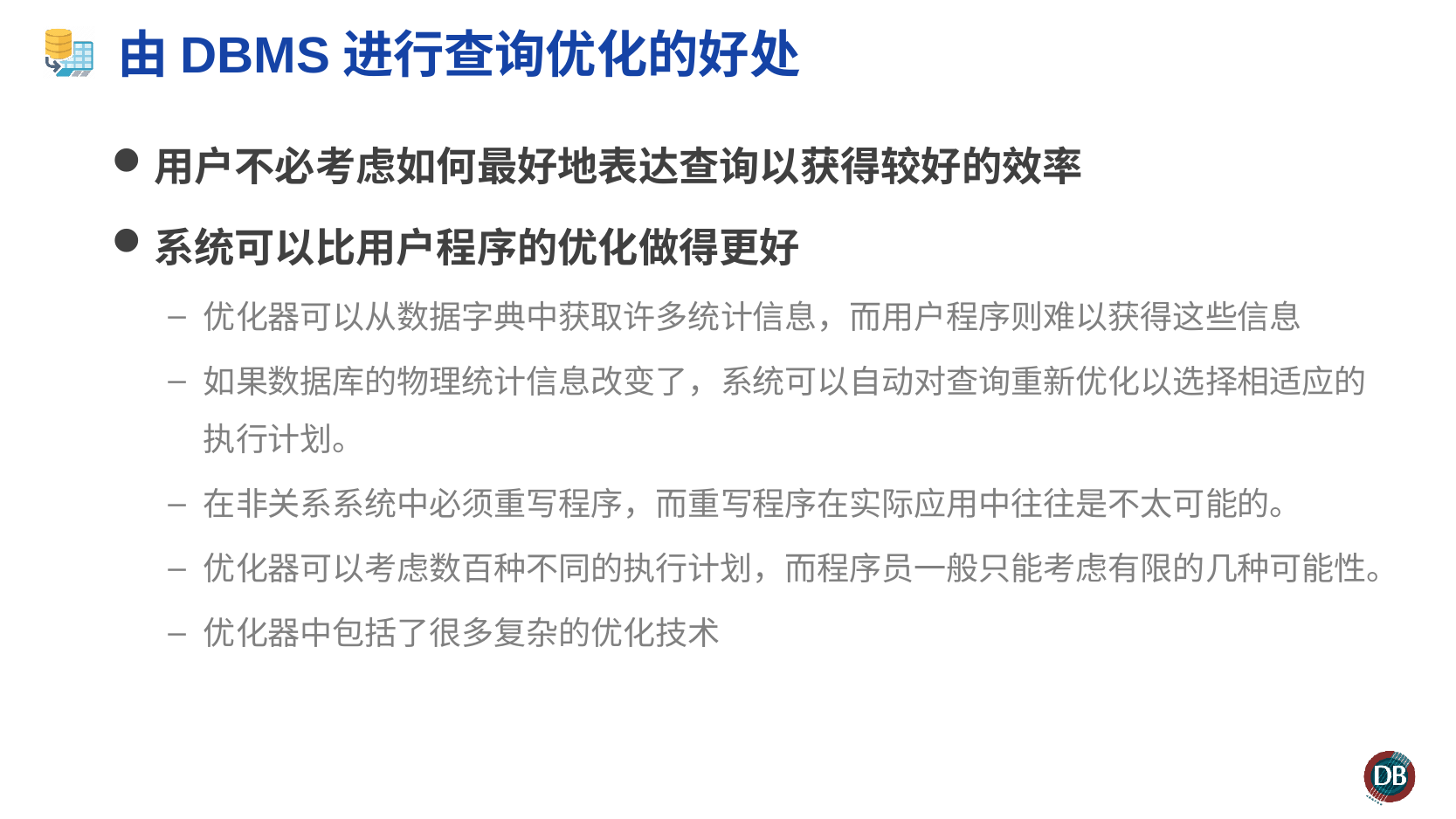

# 由DBMS进行查询优化的好处
用户不必考虑如何最好地表达查询以获得较好的效率
系统可以比用户程序的优化做得更好
优化器可以从数据字典中获取许多统计信息，而用户程序则难以获得这些信息
如果数据库的物理统计信息改变了，系统可以自动对查询重新优化以选择相适应的执行计划。
在非关系系统中必须重写程序，而重写程序在实际应用中往往是不太可能的。
优化器可以考虑数百种不同的执行计划，而程序员一般只能考虑有限的几种可能性。
优化器中包括了很多复杂的优化技术